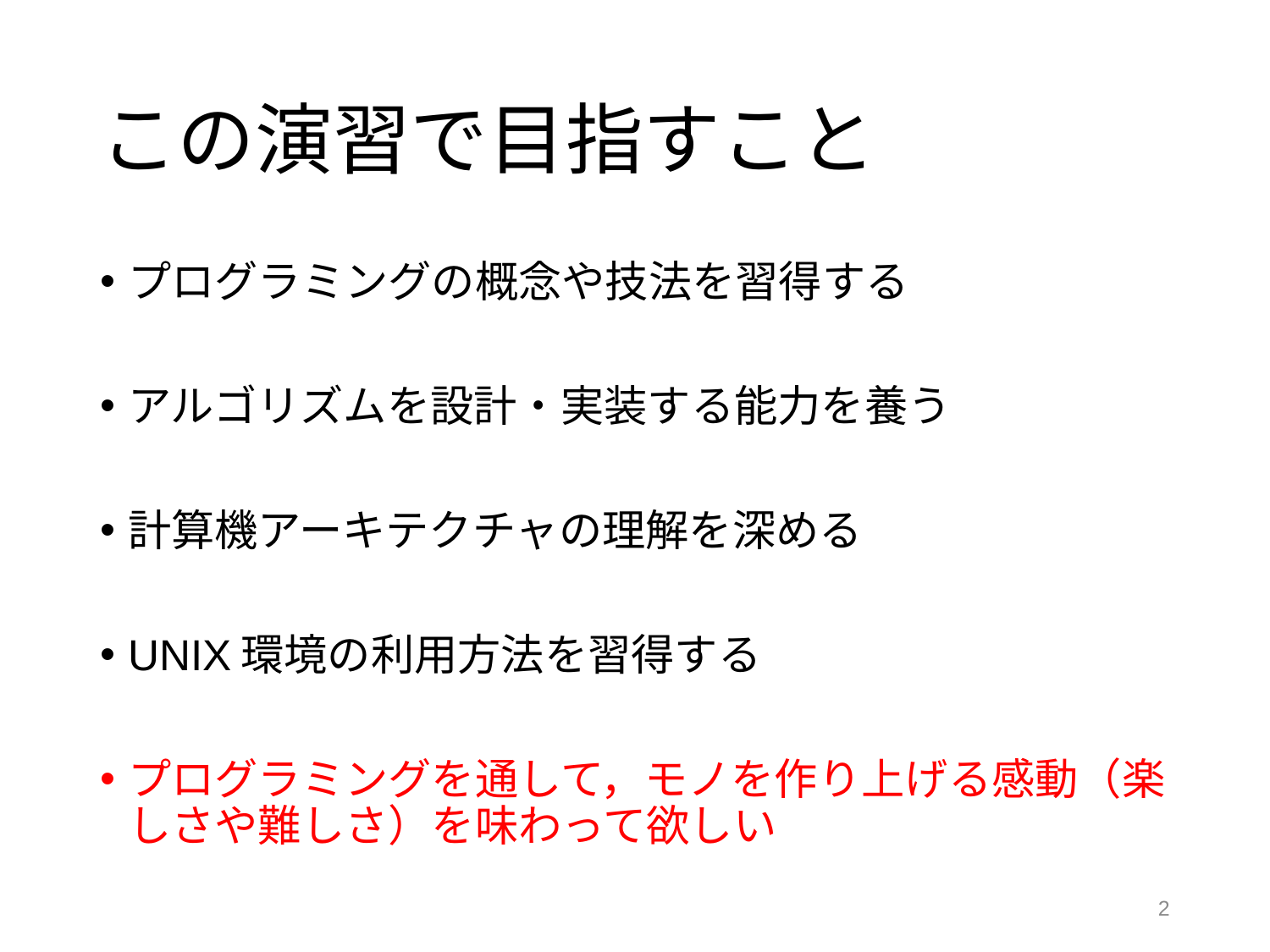

# この演習で目指すこと
プログラミングの概念や技法を習得する

アルゴリズムを設計・実装する能力を養う

計算機アーキテクチャの理解を深める

UNIX環境の利用方法を習得する

プログラミングを通して，モノを作り上げる感動（楽しさや難しさ）を味わって欲しい
2